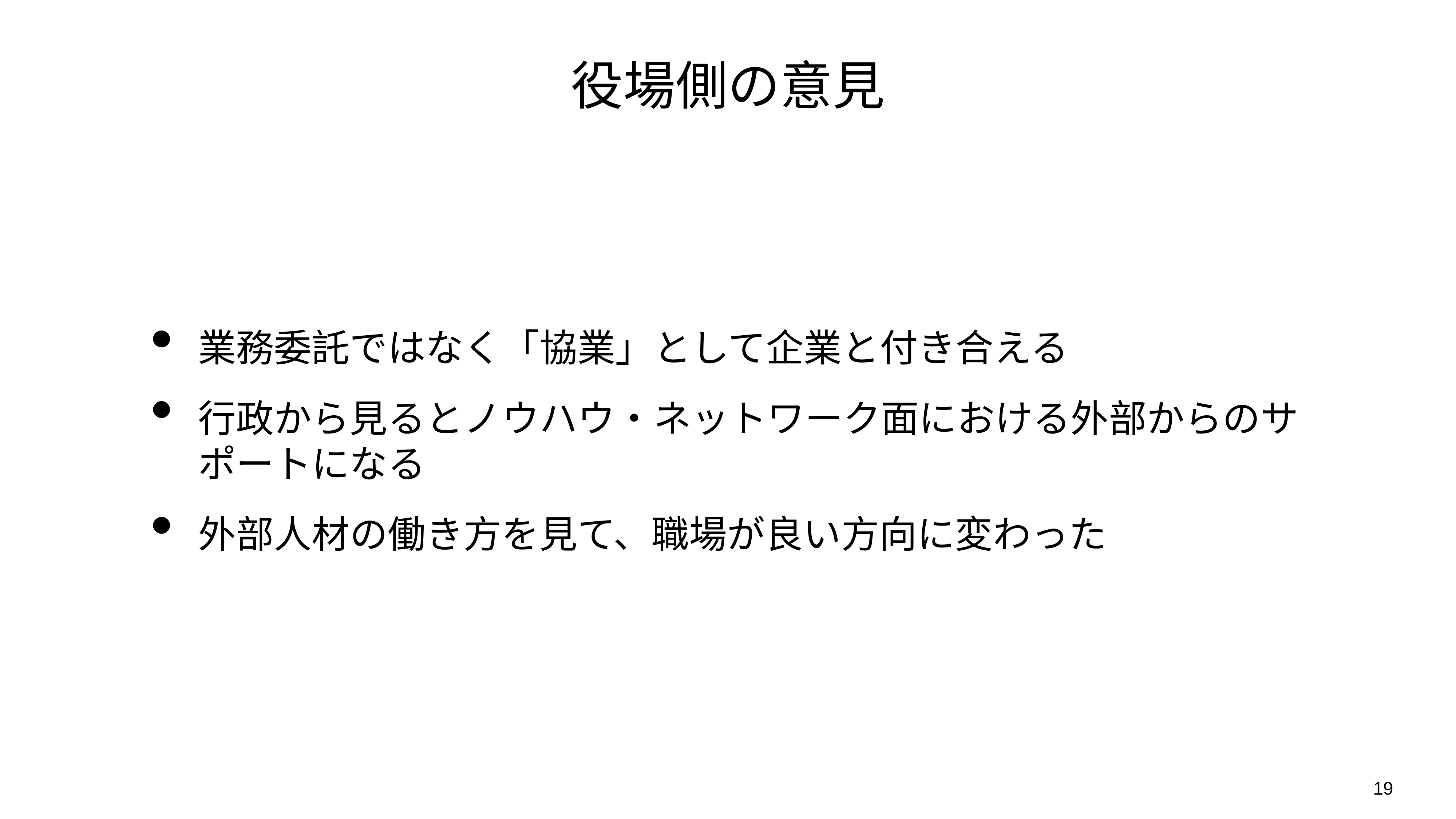

役場側の意見
業務委託ではなく「協業」として企業と付き合える
行政から見るとノウハウ・ネットワーク面における外部からのサポートになる
外部人材の働き方を見て、職場が良い方向に変わった
19